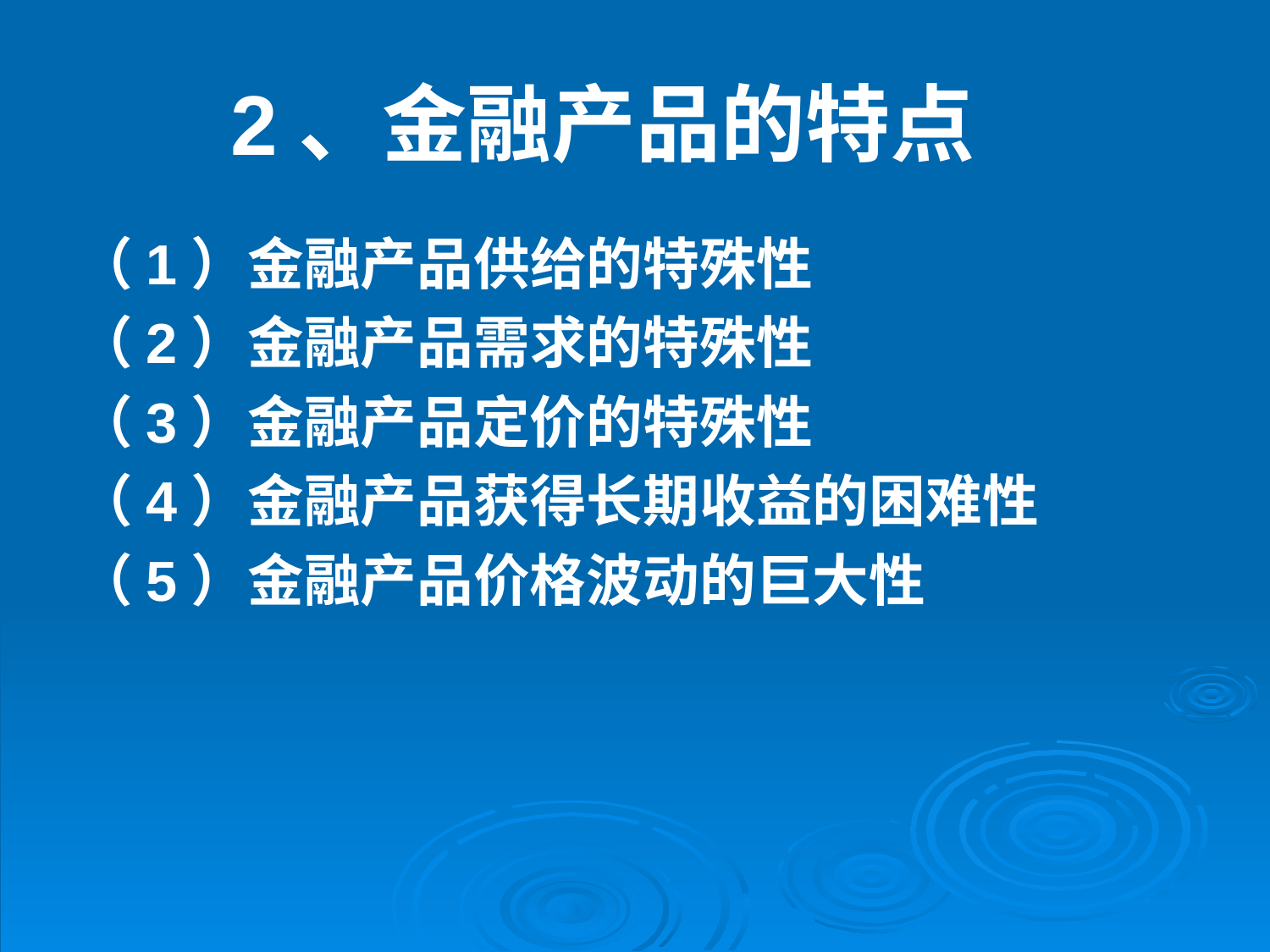

# 2、金融产品的特点
（1）金融产品供给的特殊性
（2）金融产品需求的特殊性
（3）金融产品定价的特殊性
（4）金融产品获得长期收益的困难性
（5）金融产品价格波动的巨大性